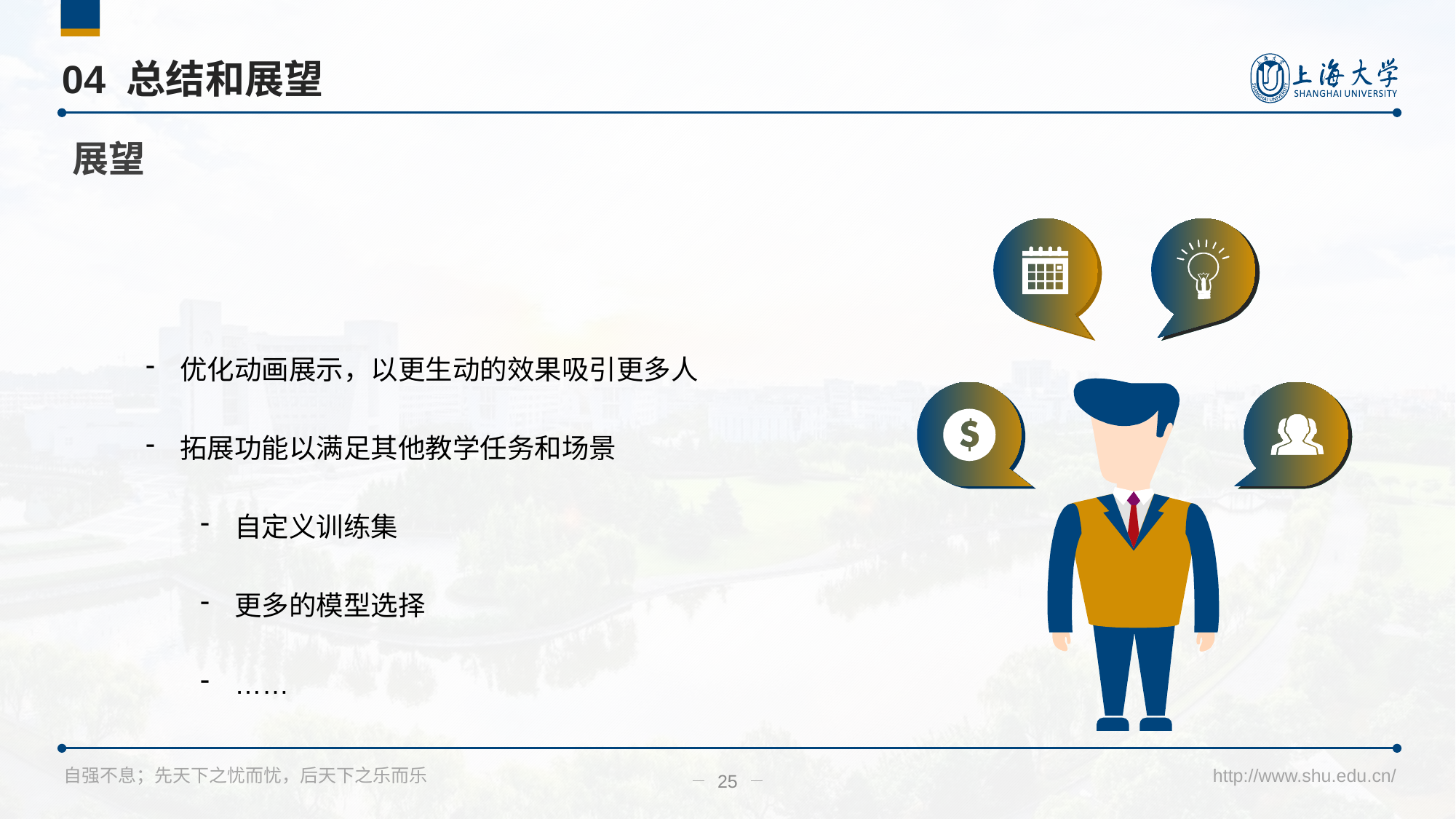

# 04 总结和展望
展望

优化动画展示，以更生动的效果吸引更多人

拓展功能以满足其他教学任务和场景

自定义训练集

更多的模型选择

……
25